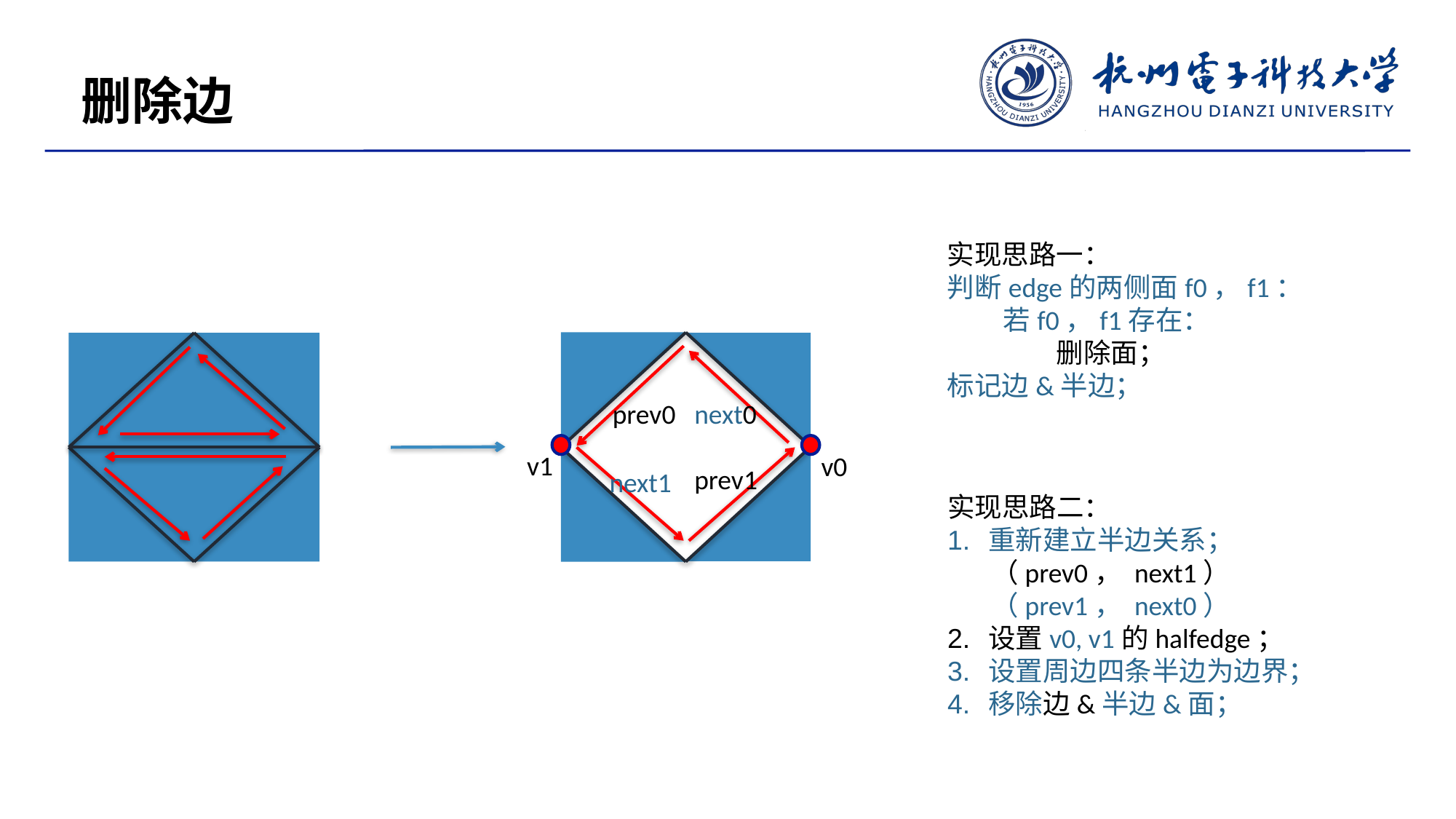

删除边
实现思路一：
判断edge的两侧面f0，f1：
        若f0，f1存在：
	删除面；
标记边&半边；

next0
prev0

v1
v0
prev1
next1
实现思路二：
重新建立半边关系；
      （prev0， next1）
      （prev1， next0）
设置v0, v1的halfedge；
设置周边四条半边为边界；
移除边&半边&面；